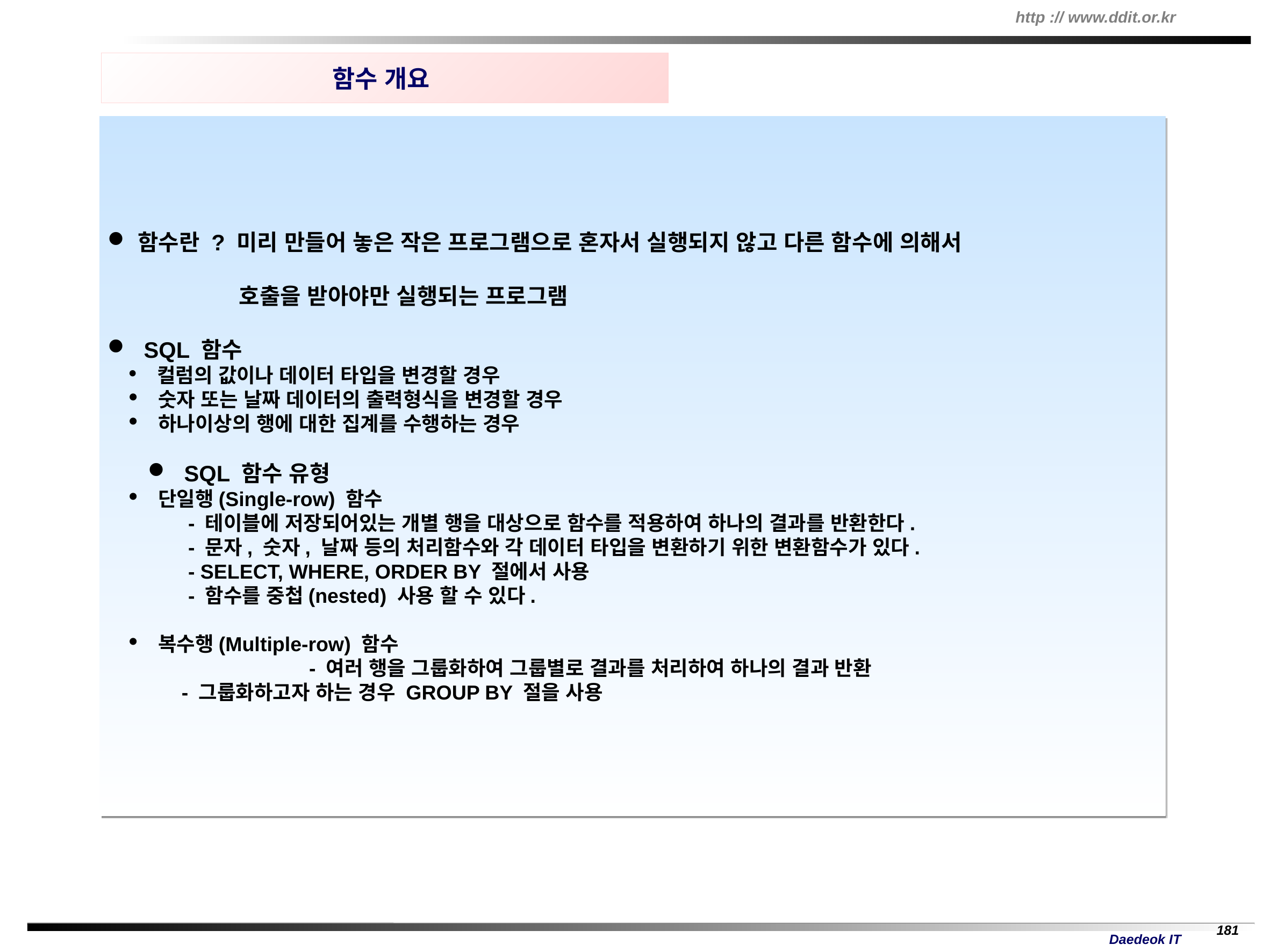

함수 개요
함수란 ? 미리 만들어 놓은 작은 프로그램으로 혼자서 실행되지 않고 다른 함수에 의해서
                    호출을 받아야만 실행되는 프로그램

 SQL 함수
 컬럼의 값이나 데이터 타입을 변경할 경우
 숫자 또는 날짜 데이터의 출력형식을 변경할 경우
 하나이상의 행에 대한 집계를 수행하는 경우

 SQL 함수 유형
 단일행(Single-row) 함수
- 테이블에 저장되어있는 개별 행을 대상으로 함수를 적용하여 하나의 결과를 반환한다.
- 문자, 숫자, 날짜 등의 처리함수와 각 데이터 타입을 변환하기 위한 변환함수가 있다.
- SELECT, WHERE, ORDER BY 절에서 사용
- 함수를 중첩(nested) 사용 할 수 있다.

 복수행(Multiple-row) 함수
		- 여러 행을 그룹화하여 그룹별로 결과를 처리하여 하나의 결과 반환
      - 그룹화하고자 하는 경우 GROUP BY 절을 사용